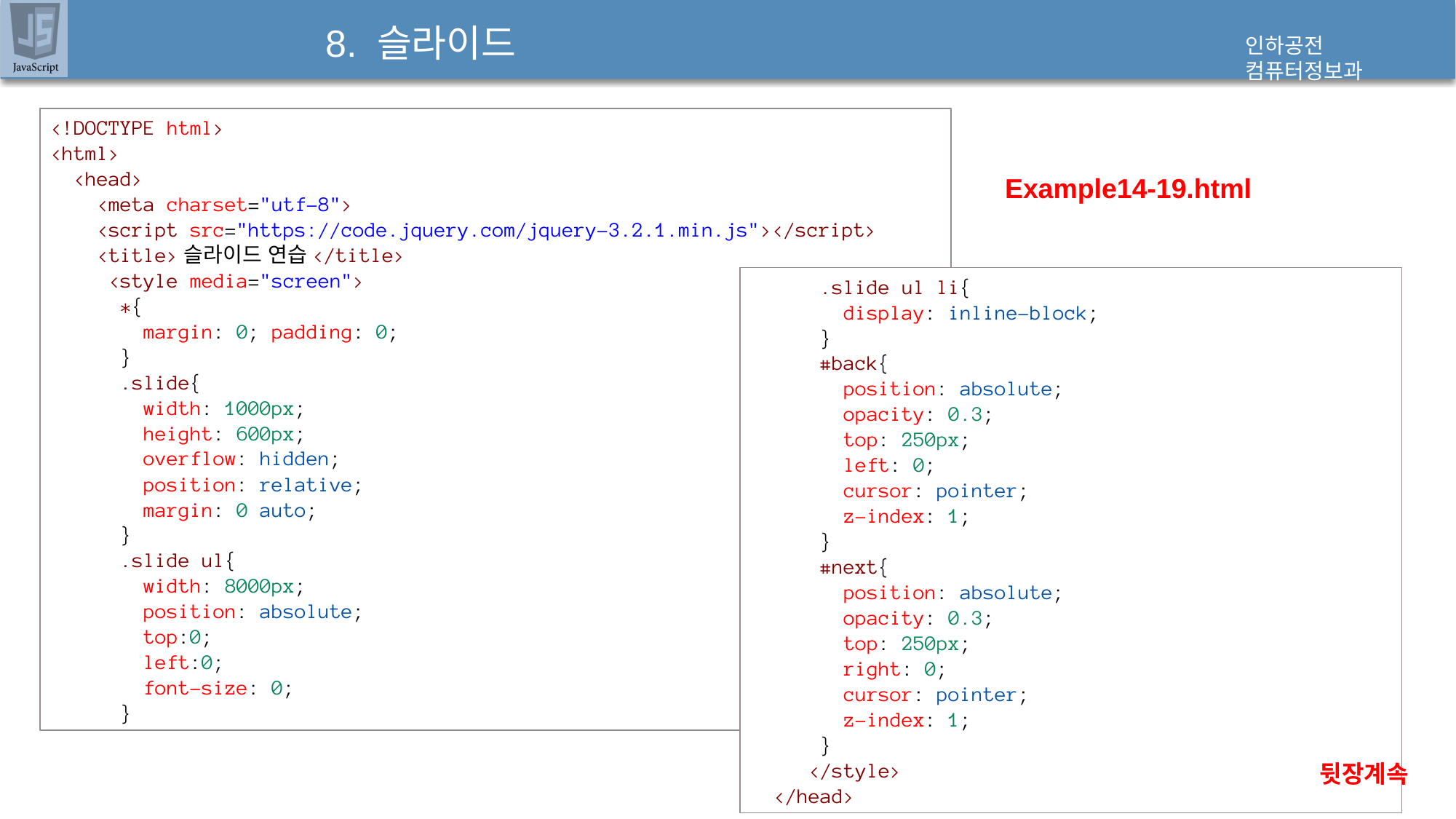

# 8. 슬라이드
<!DOCTYPE html>
<html>
  <head>
    <meta charset="utf-8">
    <script src="https://code.jquery.com/jquery-3.2.1.min.js"></script>
    <title>슬라이드 연습</title>
     <style media="screen">
      *{
        margin: 0; padding: 0;
      }
      .slide{
        width: 1000px;
        height: 600px;
        overflow: hidden;
        position: relative;
        margin: 0 auto;
      }
      .slide ul{
        width: 8000px;
        position: absolute;
        top:0;
        left:0;
        font-size: 0;
      }
Example14-19.html
      .slide ul li{
        display: inline-block;
      }
      #back{
        position: absolute;
        opacity: 0.3;
        top: 250px;
        left: 0;
        cursor: pointer;
        z-index: 1;
      }
      #next{
        position: absolute;
        opacity: 0.3;
        top: 250px;
        right: 0;
        cursor: pointer;
        z-index: 1;
      }
     </style>
  </head>
뒷장계속